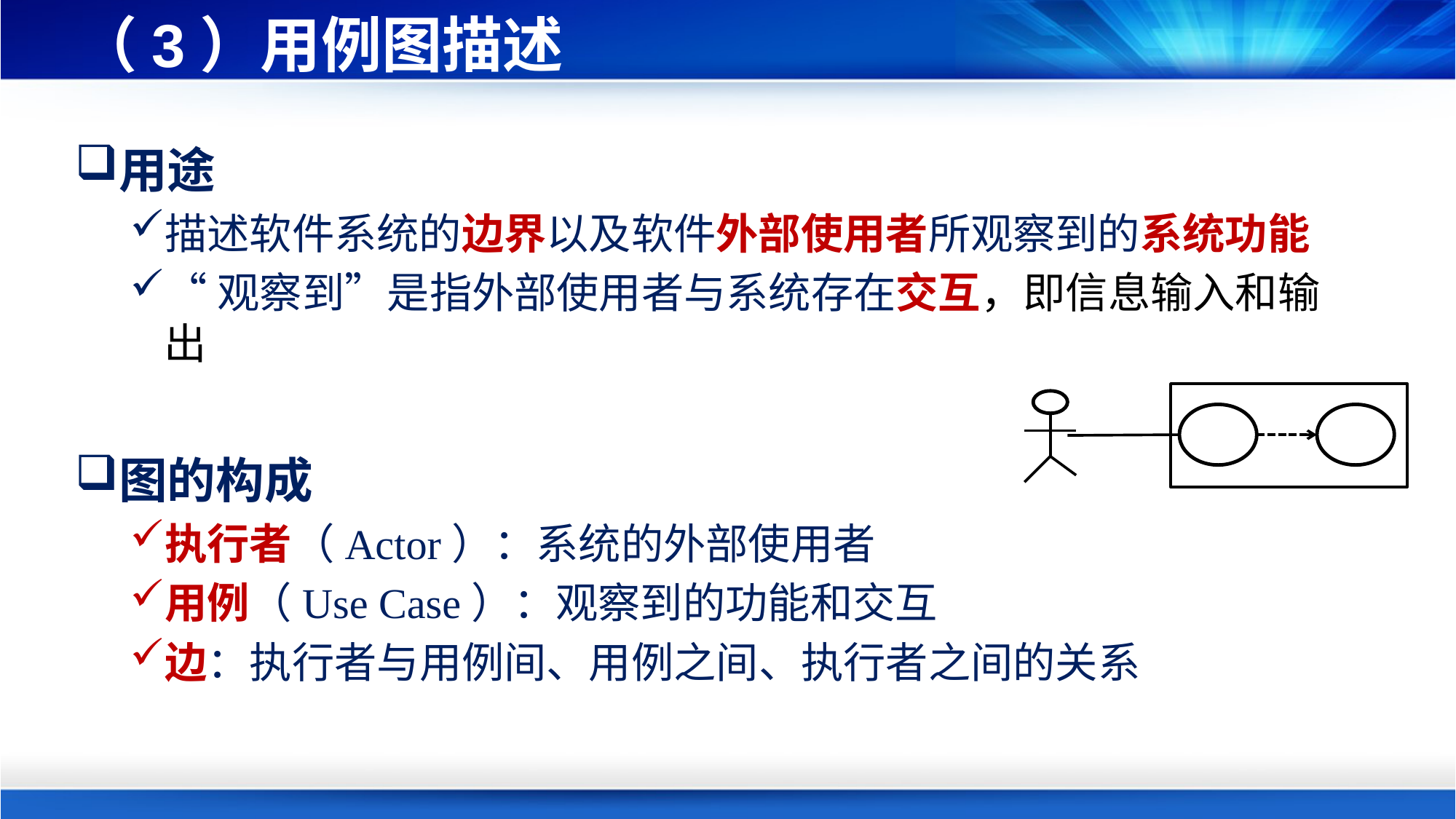

# （3）用例图描述
用途
描述软件系统的边界以及软件外部使用者所观察到的系统功能
“观察到”是指外部使用者与系统存在交互，即信息输入和输出

图的构成
执行者（Actor）：系统的外部使用者
用例（Use Case）：观察到的功能和交互
边：执行者与用例间、用例之间、执行者之间的关系